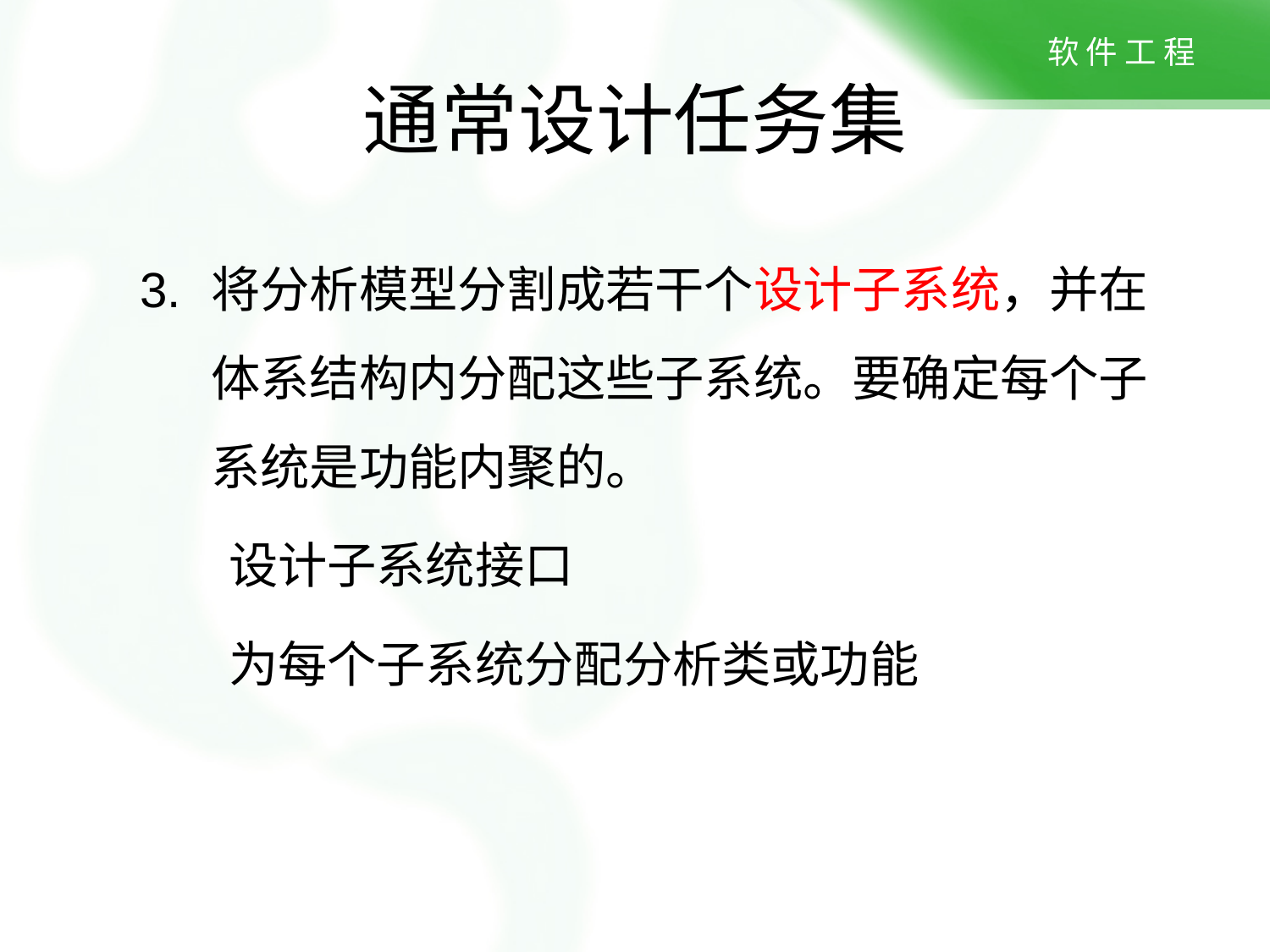

通常设计任务集
将分析模型分割成若干个设计子系统，并在体系结构内分配这些子系统。要确定每个子系统是功能内聚的。
       设计子系统接口
       为每个子系统分配分析类或功能